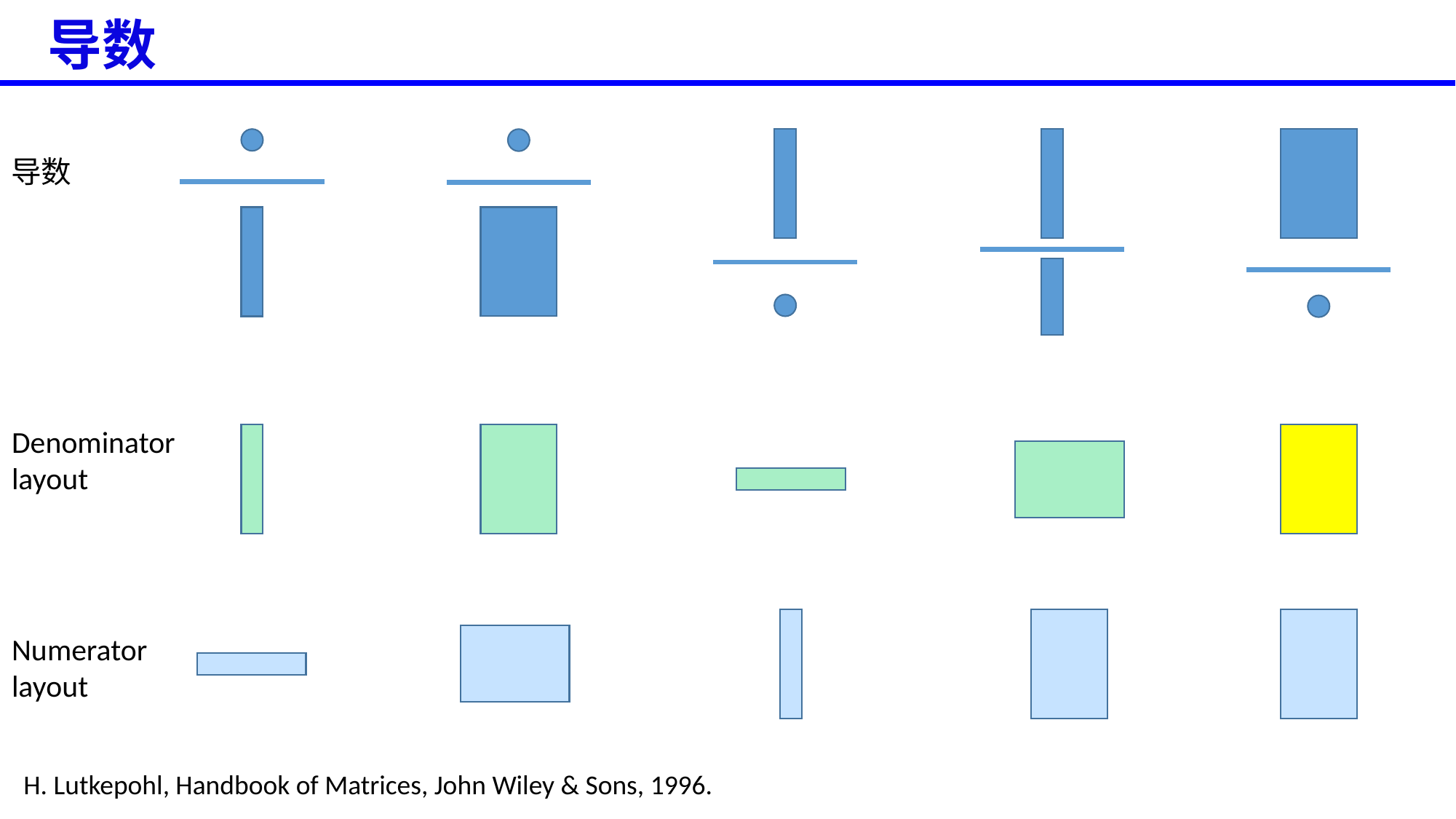

导数

导数
Denominator
layout

Numerator
layout

H. Lutkepohl, Handbook of Matrices, John Wiley & Sons, 1996.